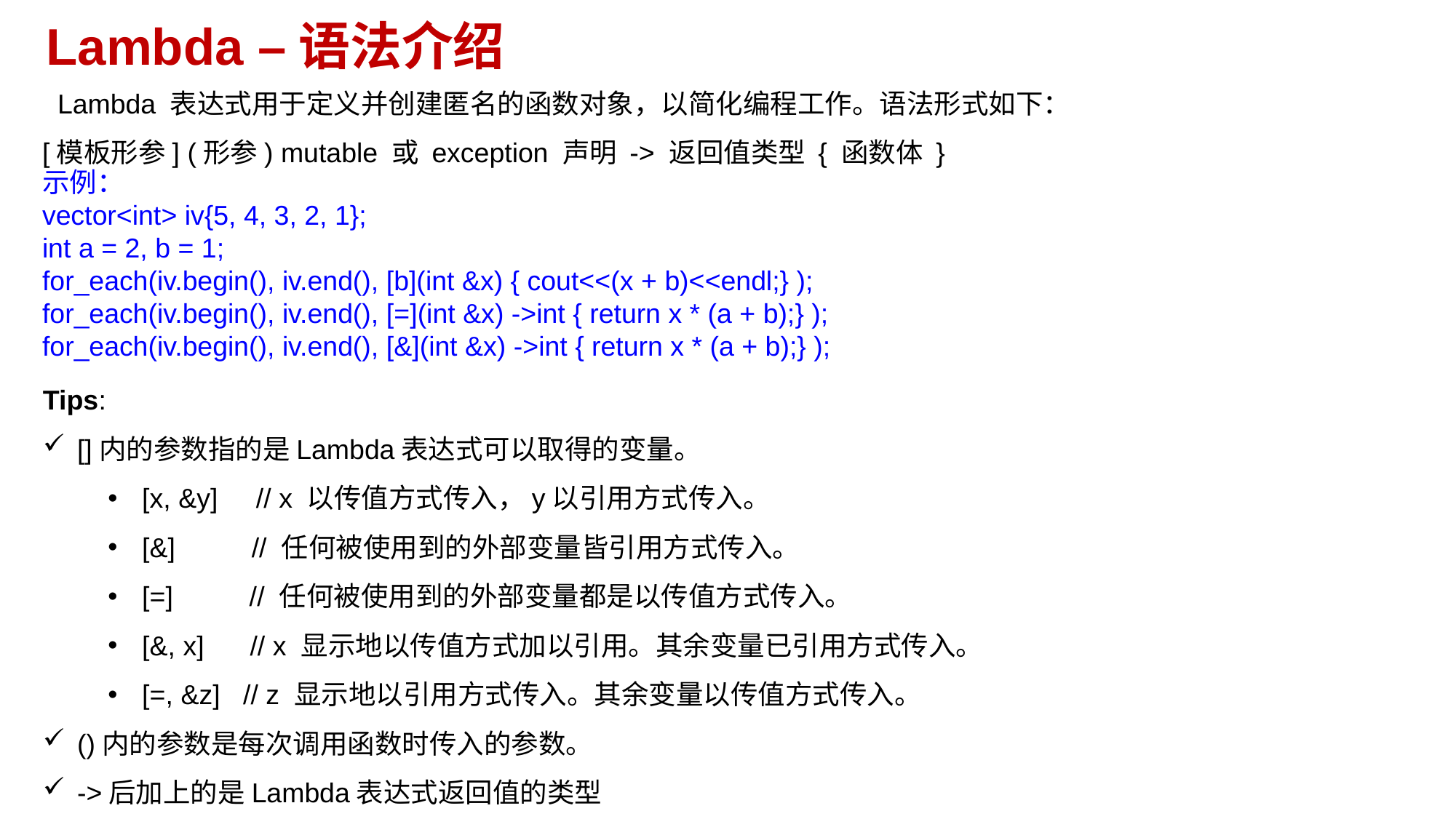

# Lambda –语法介绍
  Lambda 表达式用于定义并创建匿名的函数对象，以简化编程工作。语法形式如下：
[模板形参] (形参) mutable 或 exception 声明 -> 返回值类型 { 函数体 }
示例：
vector<int> iv{5, 4, 3, 2, 1};
int a = 2, b = 1;
for_each(iv.begin(), iv.end(), [b](int &x) { cout<<(x + b)<<endl;} );
for_each(iv.begin(), iv.end(), [=](int &x) ->int { return x * (a + b);} );
for_each(iv.begin(), iv.end(), [&](int &x) ->int { return x * (a + b);} );
Tips:
[]内的参数指的是Lambda表达式可以取得的变量。
[x, &y]     // x 以传值方式传入，y以引用方式传入。
[&]          // 任何被使用到的外部变量皆引用方式传入。
[=]          // 任何被使用到的外部变量都是以传值方式传入。
[&, x]      // x 显示地以传值方式加以引用。其余变量已引用方式传入。
[=, &z]   // z 显示地以引用方式传入。其余变量以传值方式传入。
()内的参数是每次调用函数时传入的参数。
->后加上的是Lambda表达式返回值的类型